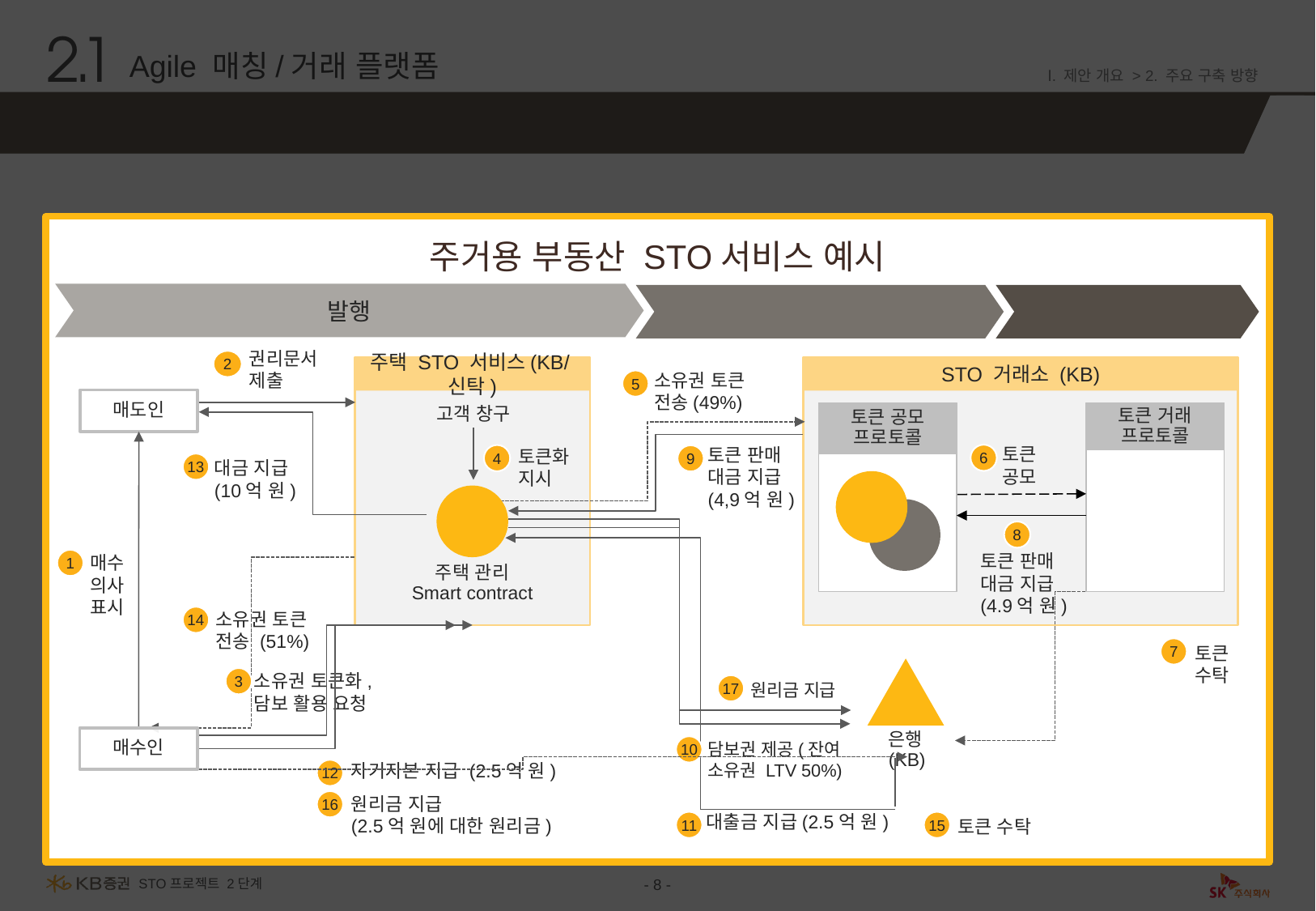

2.1
Agile 매칭/거래 플랫폼
Ⅰ. 제안 개요 > 2. 주요 구축 방향
발행된 다양한 STO상품의 E2E 거래플랫폼을 통한 완전한 거래소 기능제공

주거용 부동산 STO서비스 예시
발행
유통
거래/수탁
권리문서
제출
2

주택 STO 서비스(KB/신탁)

STO 거래소 (KB)
소유권 토큰
전송(49%)
5
매도인
고객 창구
토큰 거래
프로토콜
토큰 공모
프로토콜

토큰 공모
6

8
토큰 판매
대금 지급
(4.9억 원)
토큰 판매
대금 지급
(4,9억 원)
토큰화
지시
4
9
대금 지급
(10억 원)
13

매수
의사
표시
1
주택 관리
Smart contract
소유권 토큰 전송 (51%)
14
토큰
수탁
7

소유권 토큰화,
담보 활용 요청
3
원리금 지급
17
은행(KB)
매수인
담보권 제공(잔여
소유권 LTV 50%)
10
자기자본 지급 (2.5억 원)
12
원리금 지급
(2.5억 원에 대한 원리금)
16
대출금 지급(2.5억 원)
토큰 수탁
11
15